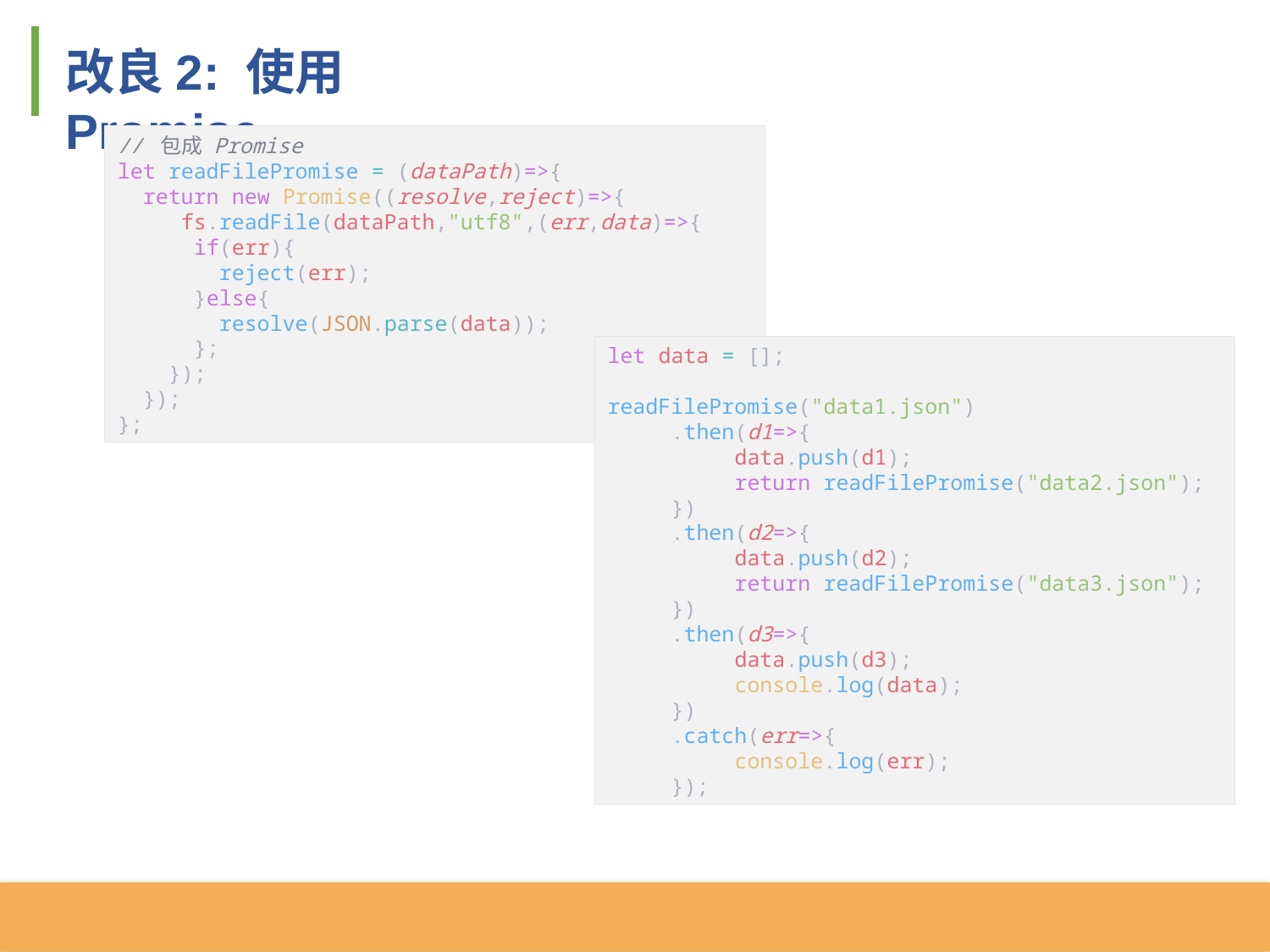

改良2: 使用 Promise
// 包成 Promise
let readFilePromise = (dataPath)=>{
  return new Promise((resolve,reject)=>{
     fs.readFile(dataPath,"utf8",(err,data)=>{
      if(err){
        reject(err);
      }else{
        resolve(JSON.parse(data));
      };
    });
  });
};
let data = [];
readFilePromise("data1.json")
     .then(d1=>{
	data.push(d1);
	return readFilePromise("data2.json");
     })
     .then(d2=>{
	data.push(d2);
	return readFilePromise("data3.json");
     })
     .then(d3=>{
	data.push(d3);
	console.log(data);
     })
     .catch(err=>{
	console.log(err);
     });